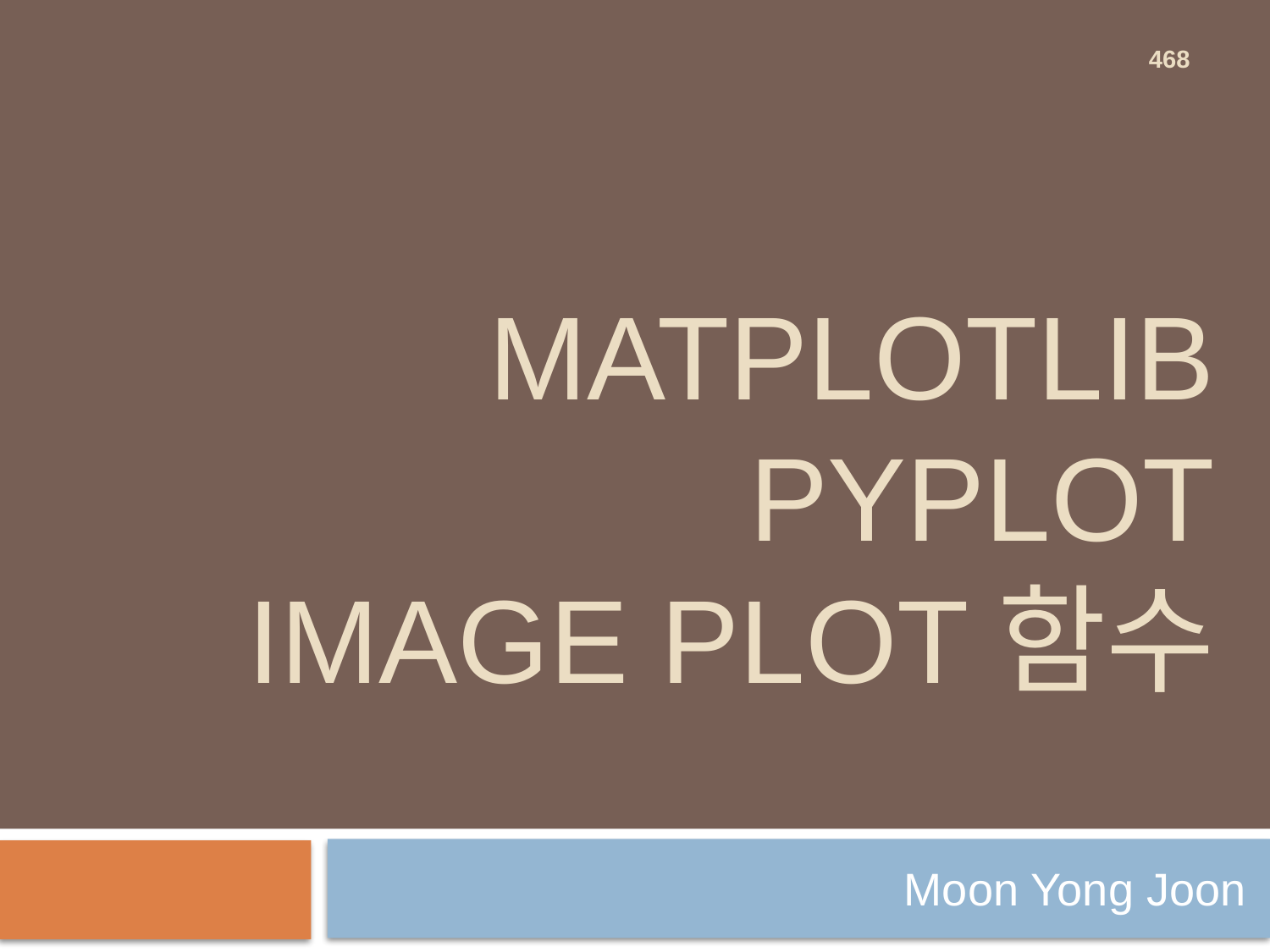

468
# MatPLOTLIB pyplot image plot함수
Moon Yong Joon